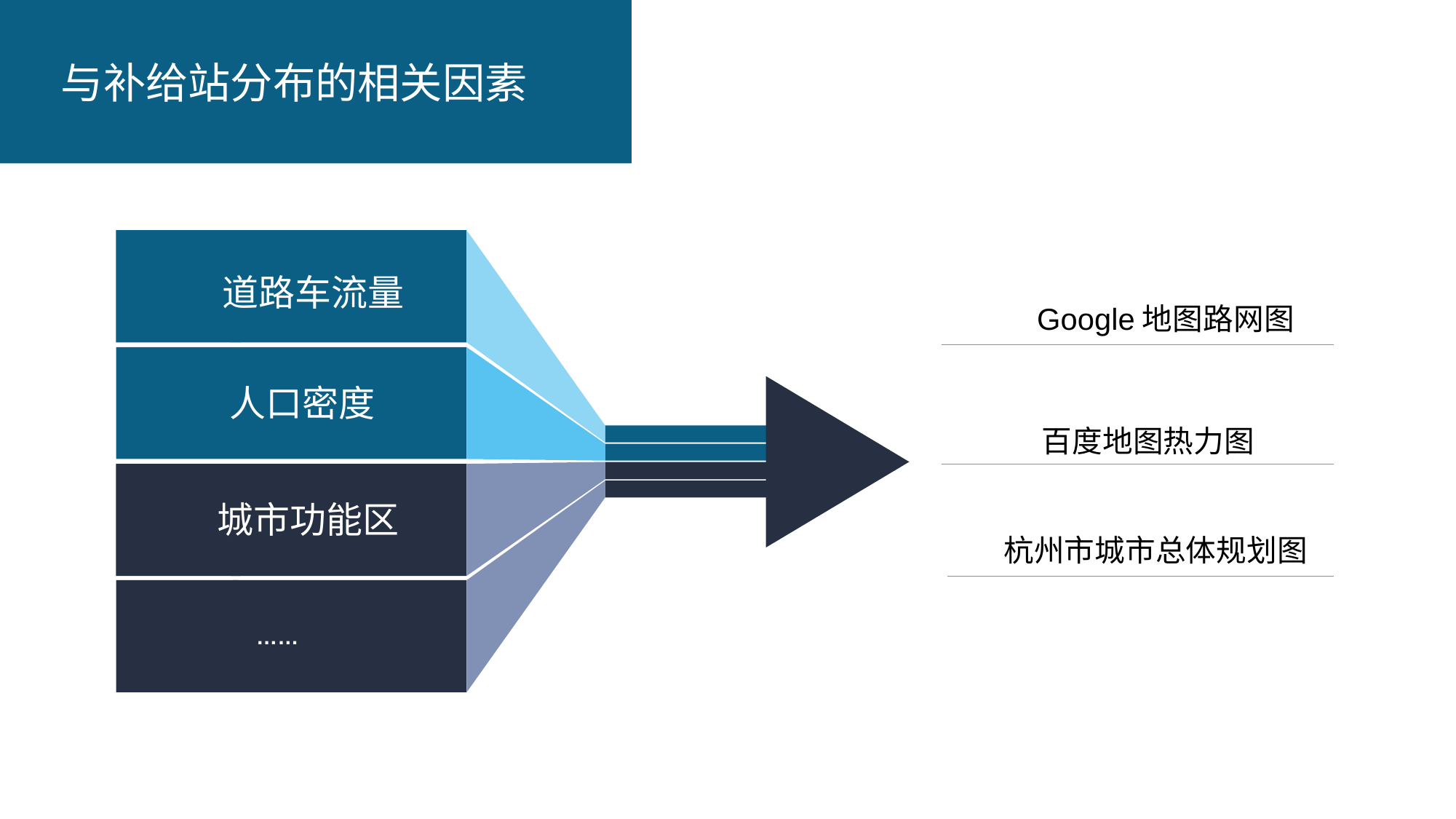

与补给站分布的相关因素

城市功能区

……
道路车流量
人口密度
Google地图路网图
百度地图热力图
杭州市城市总体规划图